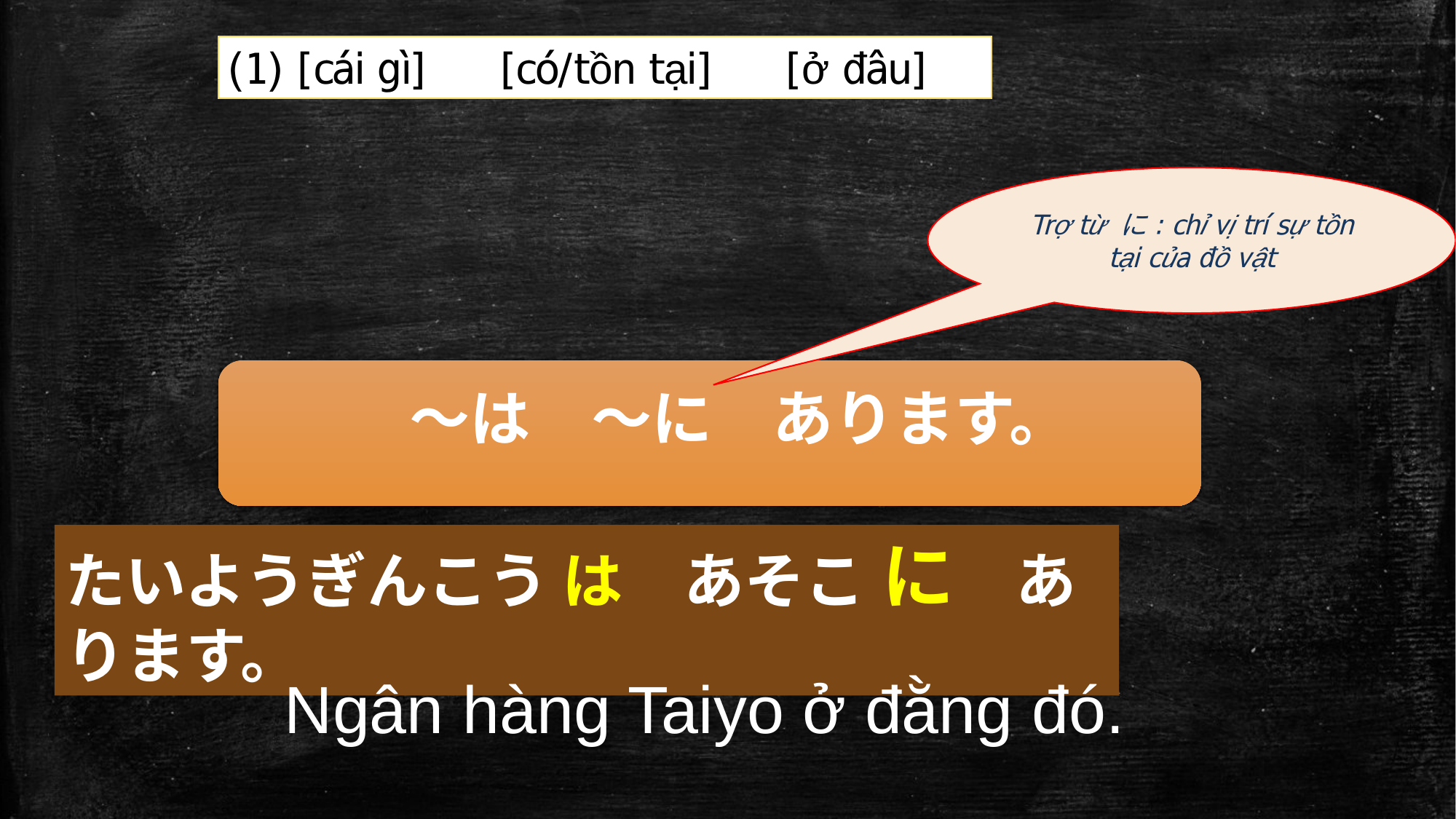

(1) [cái gì]　 [có/tồn tại]　 [ở đâu]
Trợ từ に: chỉ vị trí sự tồn tại của đồ vật
　～は　～に　あります。

たいようぎんこう は　あそこ に　あります。
Ngân hàng Taiyo ở đằng đó.